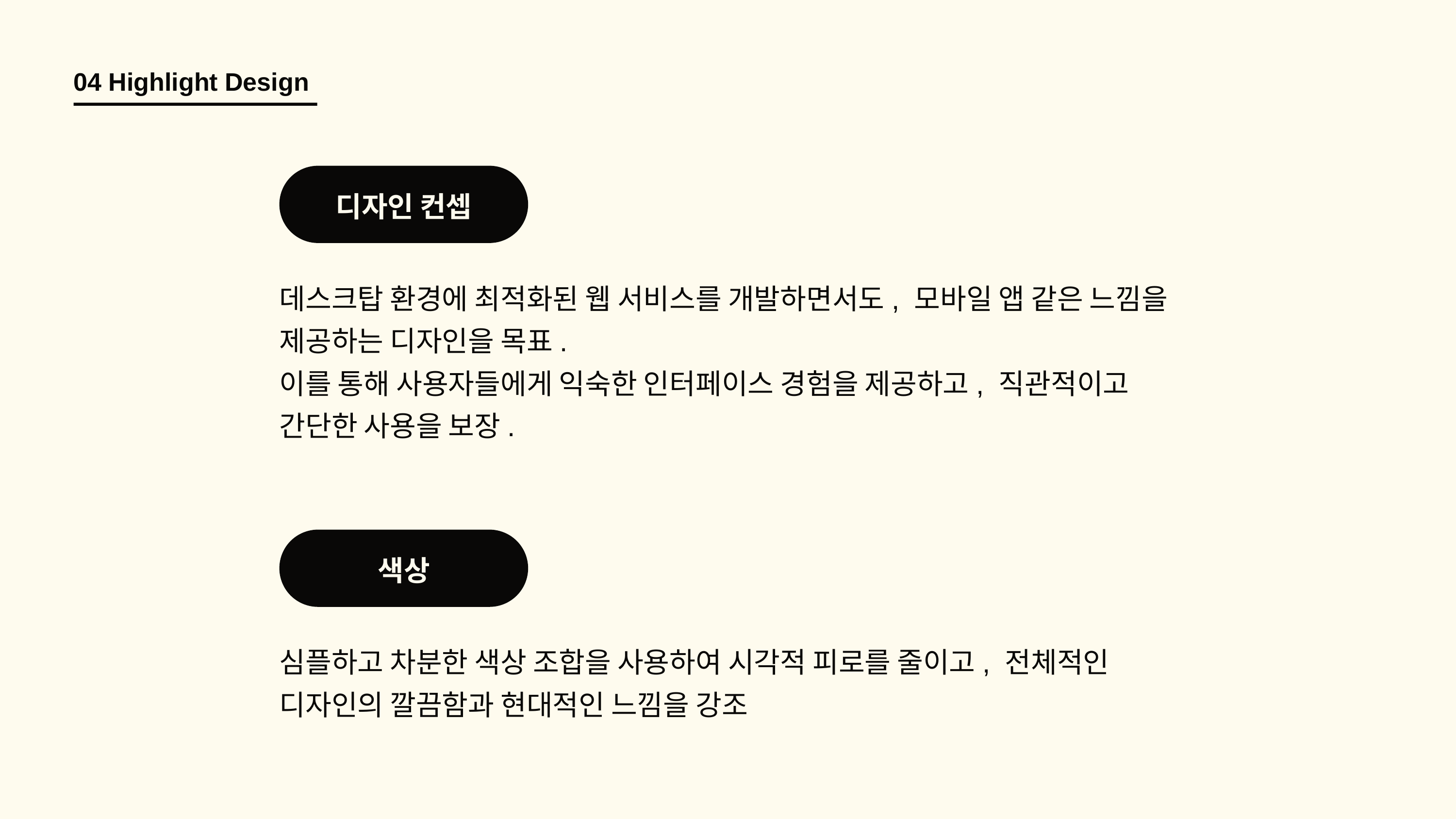

04 Highlight Design

디자인 컨셉
데스크탑 환경에 최적화된 웹 서비스를 개발하면서도, 모바일 앱 같은 느낌을 제공하는 디자인을 목표.
이를 통해 사용자들에게 익숙한 인터페이스 경험을 제공하고, 직관적이고 간단한 사용을 보장.

색상
심플하고 차분한 색상 조합을 사용하여 시각적 피로를 줄이고, 전체적인 디자인의 깔끔함과 현대적인 느낌을 강조